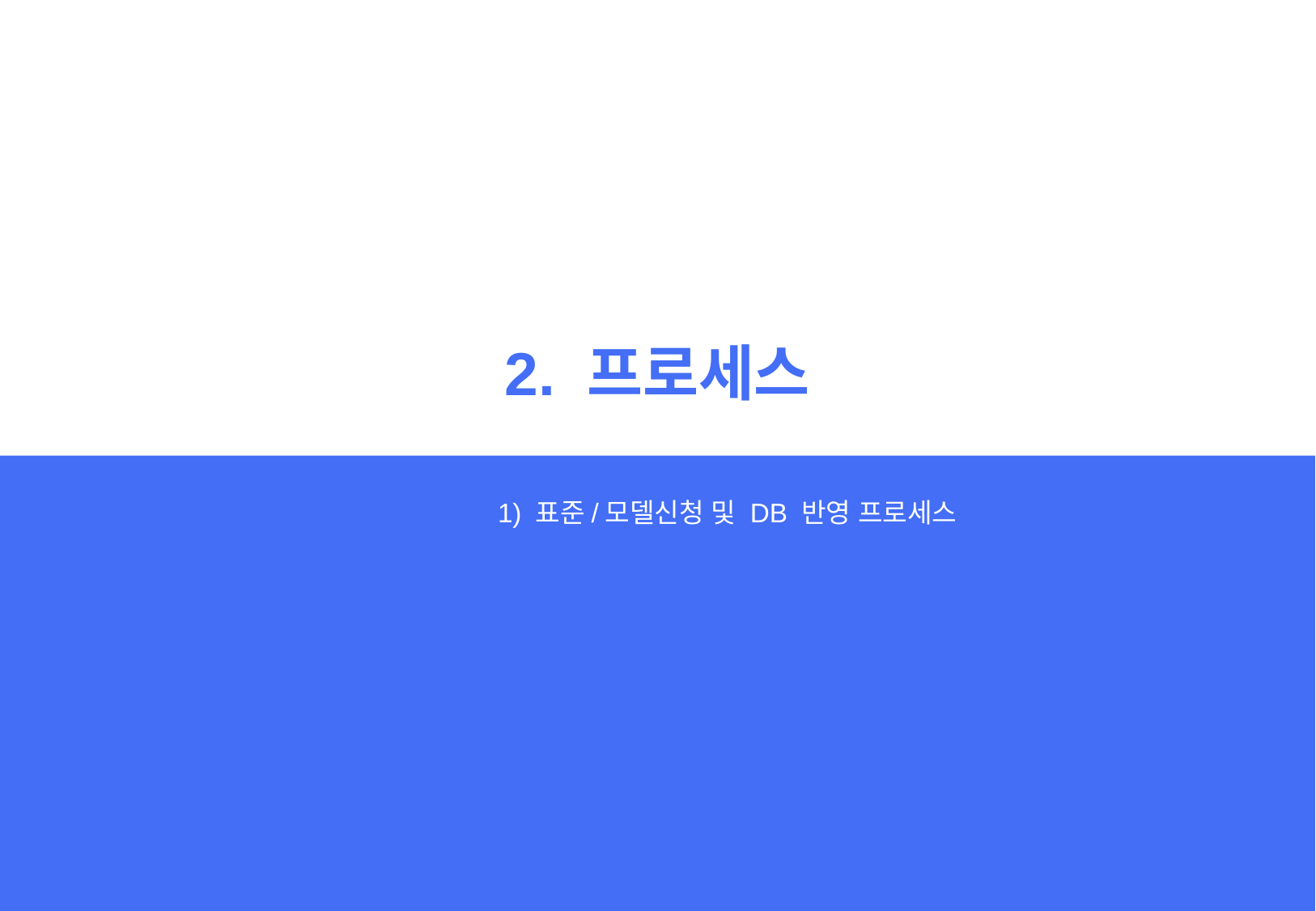

2. 프로세스

1) 표준/모델신청 및 DB 반영 프로세스